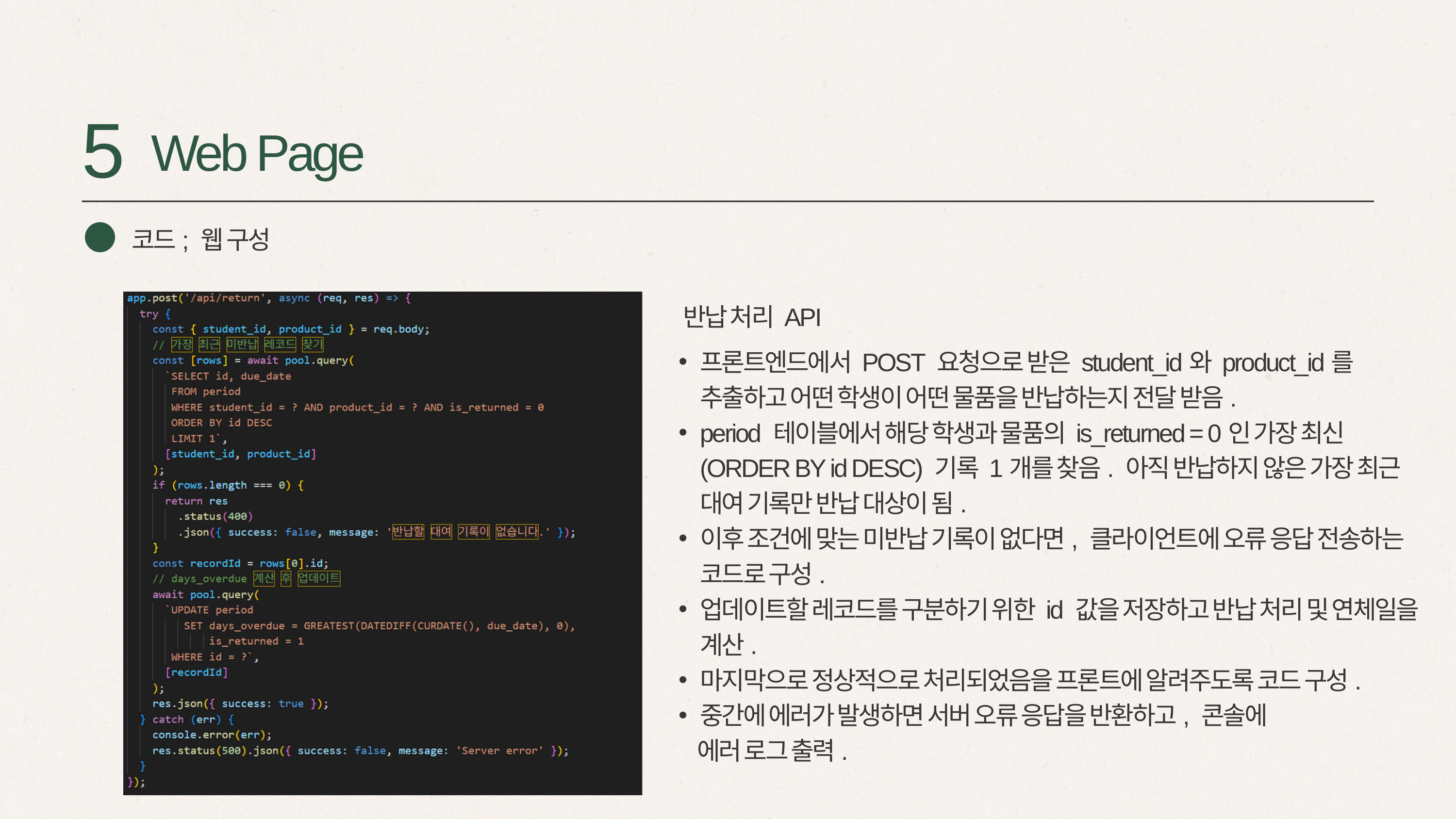

5
Web Page

코드; 웹 구성

반납 처리 API
프론트엔드에서 POST 요청으로 받은 student_id와 product_id를 추출하고 어떤 학생이 어떤 물품을 반납하는지 전달 받음.
period 테이블에서 해당 학생과 물품의 is_returned = 0인 가장 최신(ORDER BY id DESC) 기록 1개를 찾음. 아직 반납하지 않은 가장 최근 대여 기록만 반납 대상이 됨.
이후 조건에 맞는 미반납 기록이 없다면, 클라이언트에 오류 응답 전송하는 코드로 구성.
업데이트할 레코드를 구분하기 위한 id 값을 저장하고 반납 처리 및 연체일을 계산.
마지막으로 정상적으로 처리되었음을 프론트에 알려주도록 코드 구성.
중간에 에러가 발생하면 서버 오류 응답을 반환하고, 콘솔에
        에러 로그 출력.